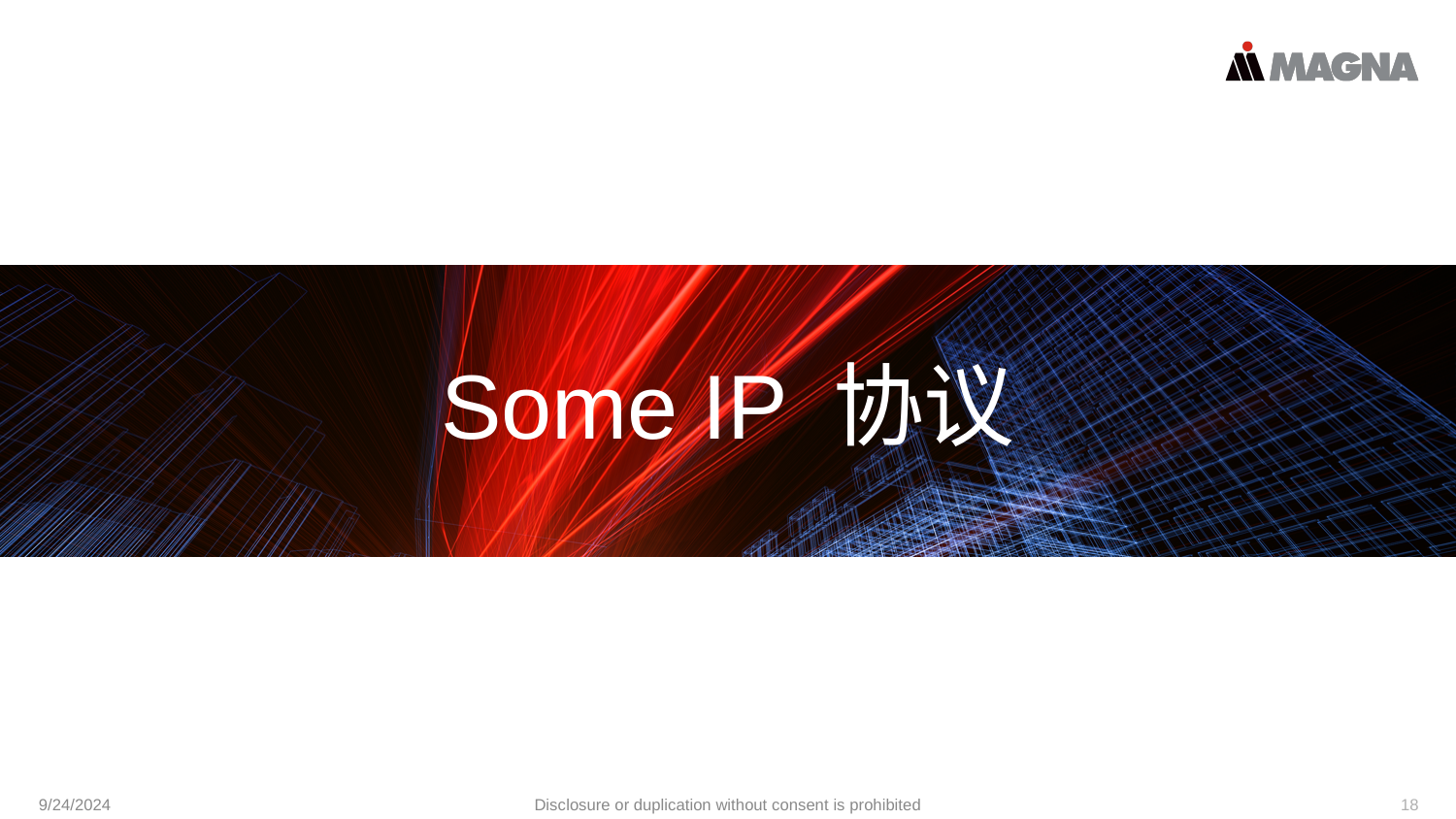

# Some IP 协议
9/24/2024
Disclosure or duplication without consent is prohibited
18